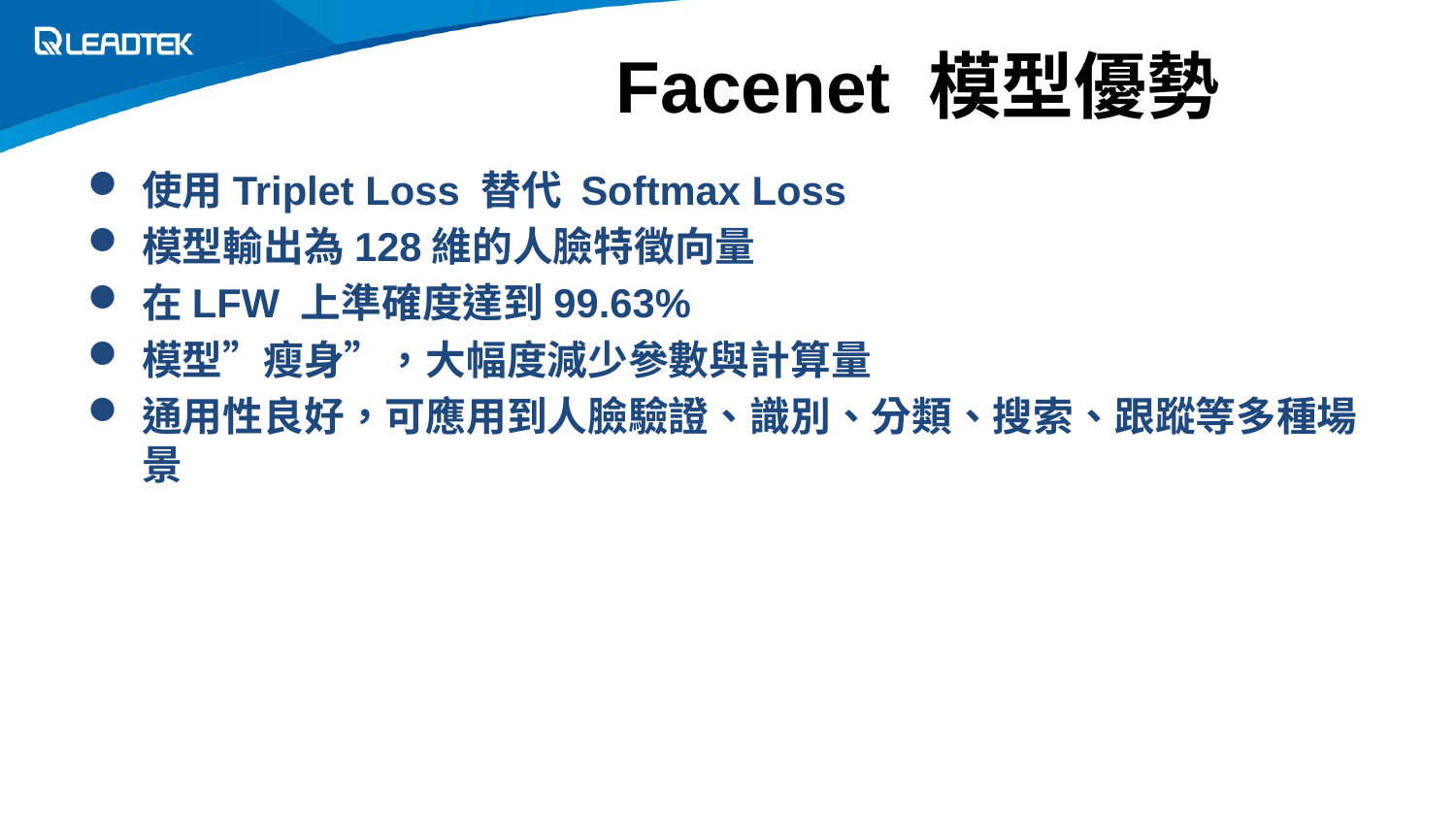

# Facenet 模型優勢
使用Triplet Loss 替代 Softmax Loss
模型輸出為128維的人臉特徵向量
在LFW 上準確度達到99.63%
模型”瘦身”，大幅度減少參數與計算量
通用性良好，可應用到人臉驗證、識別、分類、搜索、跟蹤等多種場景